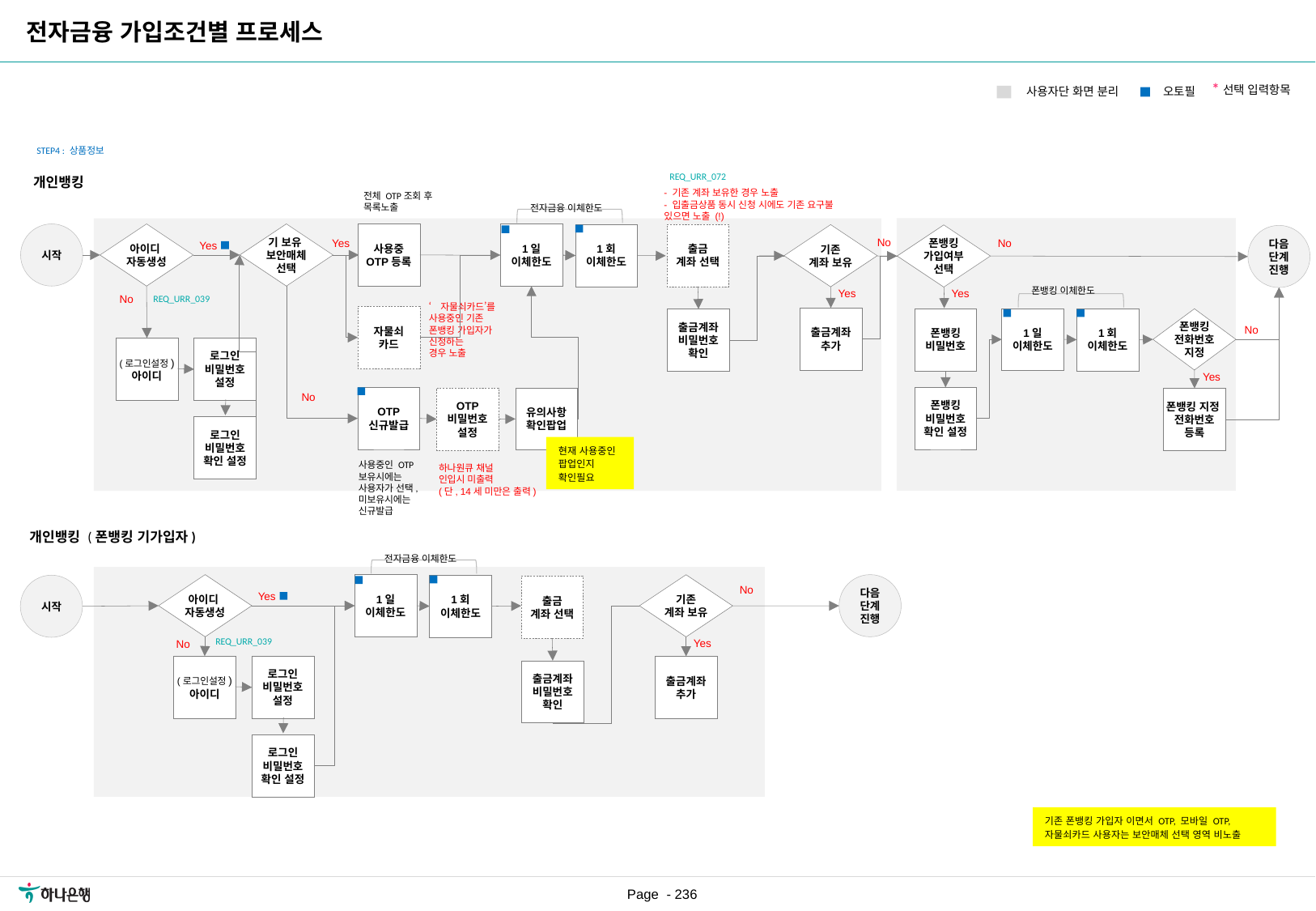

전자금융 가입조건별 프로세스
| 요구사항ID |
| --- |
| REQ\_URR\_017 |
| REQ\_URR\_019 |
| REQ\_URR\_022 |
| REQ\_URR\_024 |
| REQ\_URR\_036 |
| REQ\_URR\_039 |
| REQ\_URR\_072 |
*선택 입력항목
오토필
사용자단 화면 분리

STEP4 : 상품정보

REQ_URR_072
개인뱅킹
- 기존 계좌 보유한 경우 노출
- 입출금상품 동시 신청 시에도 기존 요구불 있으면 노출 (!)
전체 OTP조회 후 목록노출
전자금융 이체한도

기 보유
보안매체
선택
시작
사용중
OTP등록
아이디
자동생성
1일
이체한도
1회
이체한도
출금
계좌 선택
기존
계좌 보유

폰뱅킹
가입여부
선택

다음
단계
진행
No
No
Yes
Yes

폰뱅킹 이체한도
Yes
Yes
REQ_URR_039
No
‘자물쇠카드’를 사용중인 기존
폰뱅킹 가입자가 신청하는
경우 노출
자물쇠
카드
출금계좌
추가
1일
이체한도
폰뱅킹
비밀번호
1회
이체한도
폰뱅킹
전화번호
지정
출금계좌
비밀번호
확인

No
(로그인설정)
아이디
로그인
비밀번호
설정
Yes
No

OTP
신규발급
폰뱅킹
비밀번호
확인 설정
유의사항
확인팝업
OTP
비밀번호
설정
폰뱅킹 지정
전화번호
등록
로그인
비밀번호
확인 설정
현재 사용중인 팝업인지 확인필요
사용중인 OTP보유시에는 사용자가 선택, 미보유시에는
신규발급
하나원큐 채널
인입시 미출력
(단, 14세 미만은 출력)

개인뱅킹 (폰뱅킹 기가입자)
전자금융 이체한도

아이디
자동생성
1일
이체한도
다음
단계
진행
기존
계좌 보유
1회
이체한도
시작

출금
계좌 선택
No
Yes

REQ_URR_039
Yes
No
(로그인설정)
아이디
로그인
비밀번호
설정
출금계좌
추가
출금계좌
비밀번호
확인
로그인
비밀번호
확인 설정
기존 폰뱅킹 가입자 이면서 OTP, 모바일 OTP, 자물쇠카드 사용자는 보안매체 선택 영역 비노출